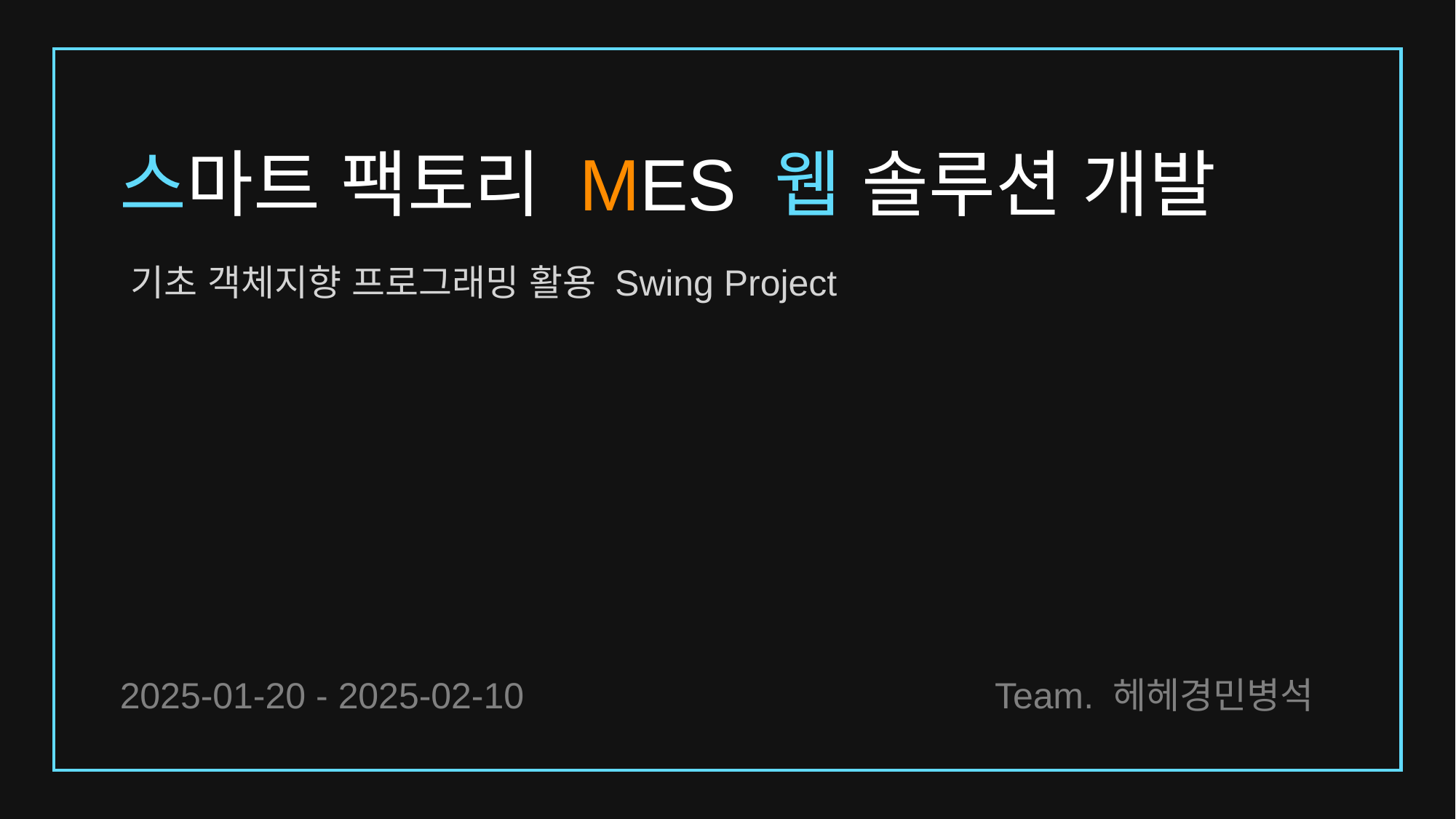

# 스마트 팩토리 MES 웹 솔루션 개발
기초 객체지향 프로그래밍 활용 Swing Project
2025-01-20 - 2025-02-10
Team. 헤헤경민병석